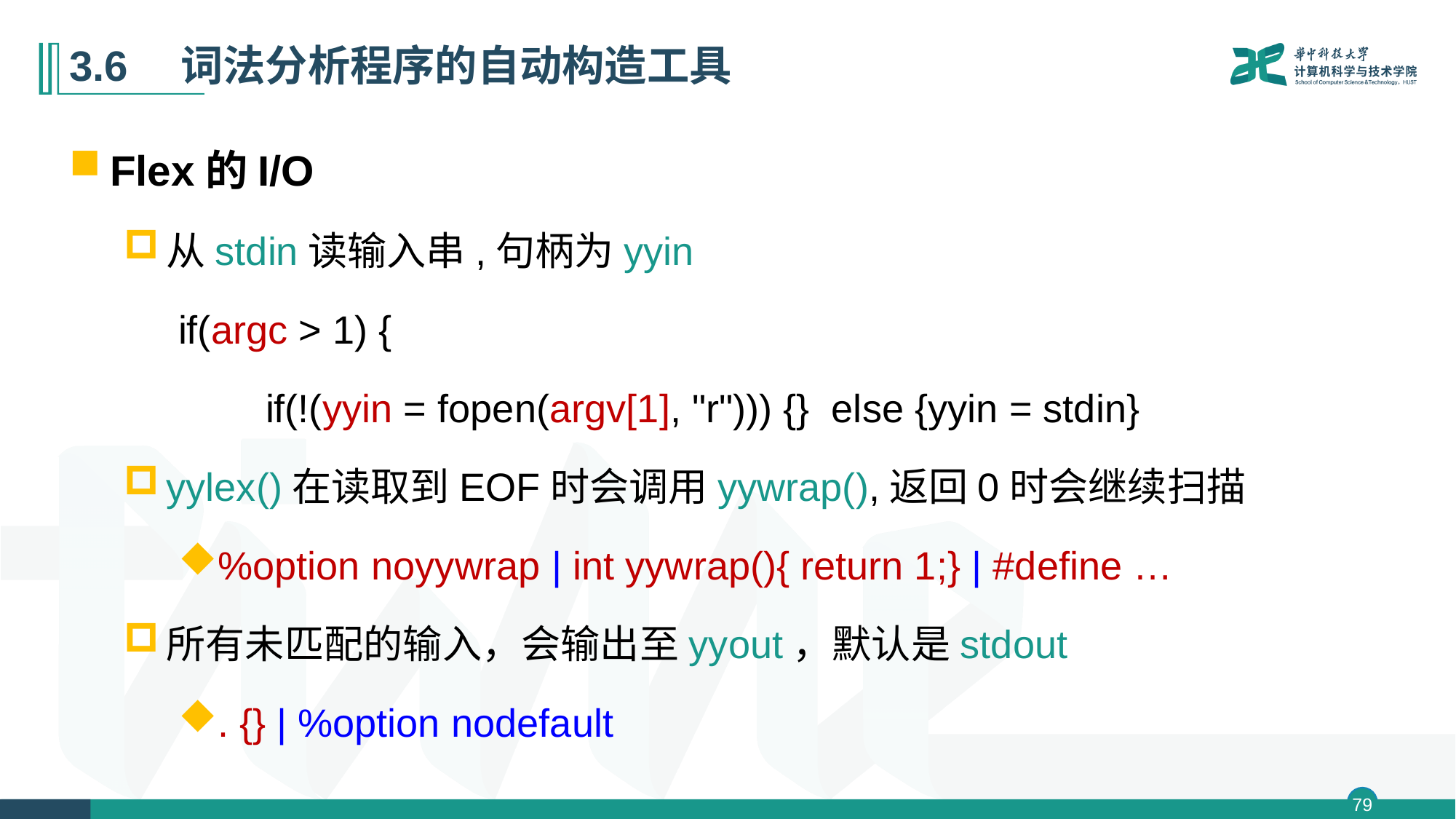

# 3.6　词法分析程序的自动构造工具
Flex的I/O
从stdin读输入串,句柄为yyin
if(argc > 1) {
        if(!(yyin = fopen(argv[1], "r"))) {}  else {yyin = stdin}
yylex()在读取到EOF时会调用yywrap(),返回0时会继续扫描
%option noyywrap | int yywrap(){ return 1;} | #define …
所有未匹配的输入，会输出至yyout，默认是stdout
. {} | %option nodefault